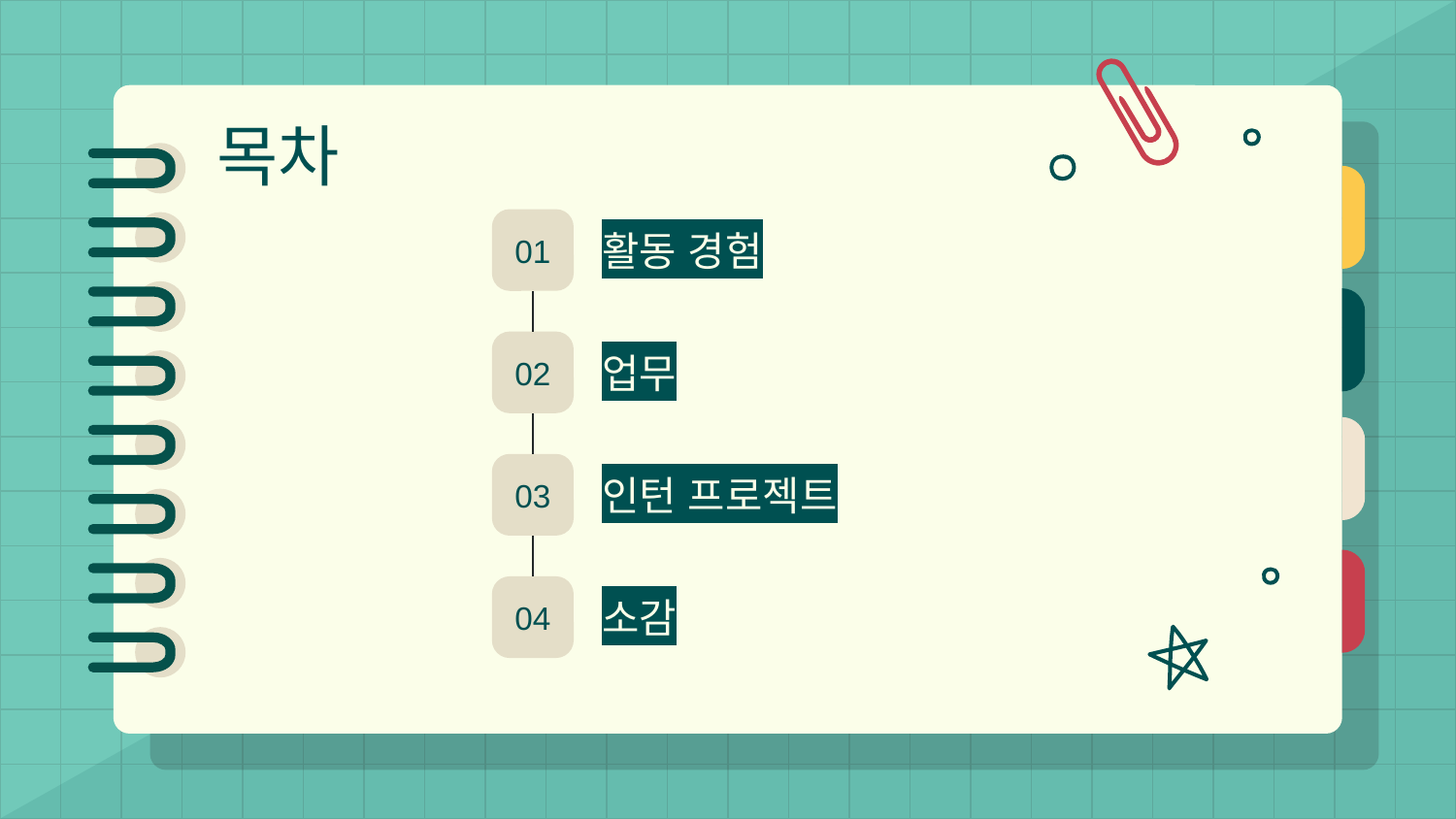

# 목차

01
활동 경험
02
업무
03
인턴 프로젝트

소감
04